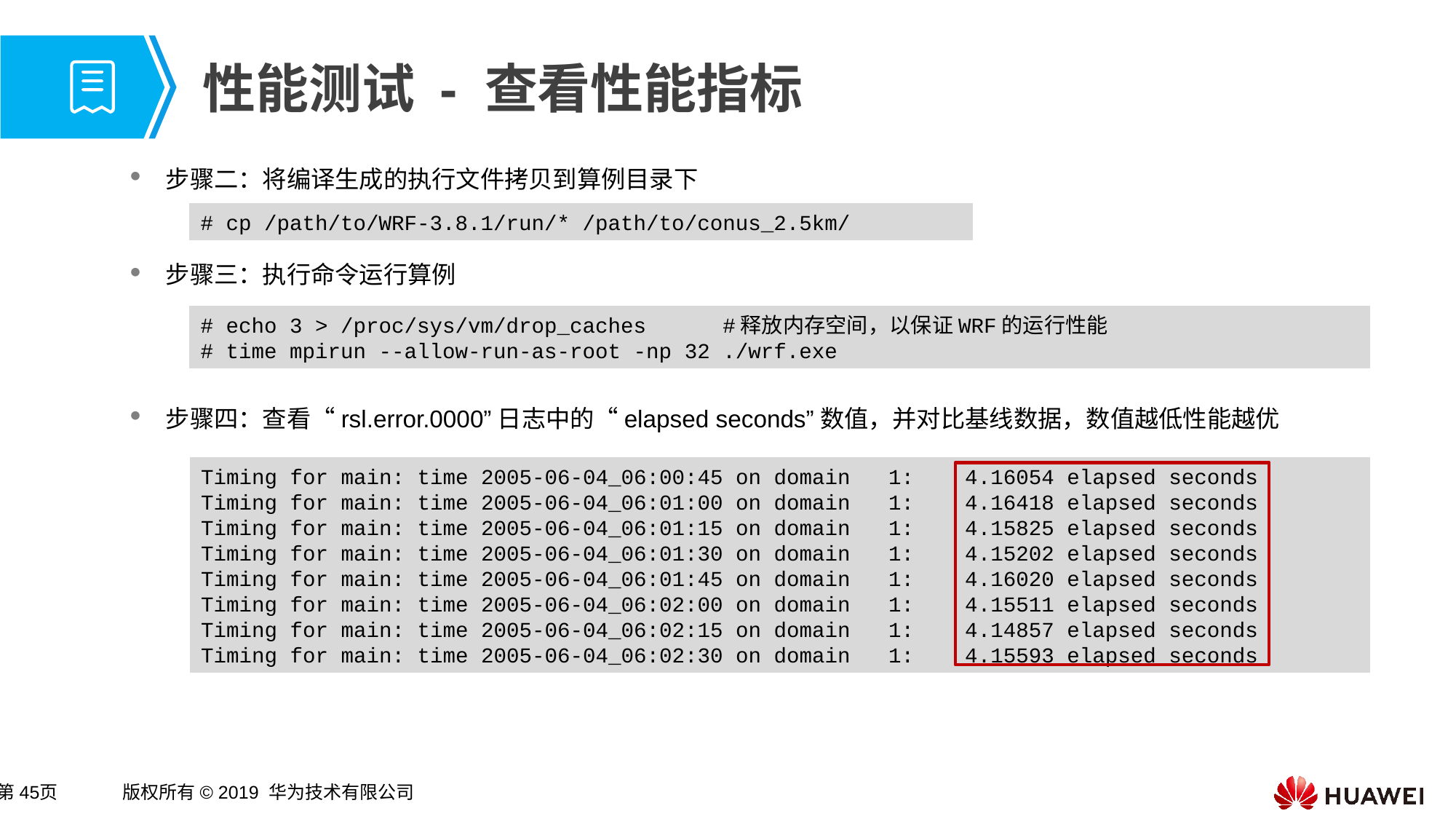

# 性能测试 - 查看性能指标
步骤二：将编译生成的执行文件拷贝到算例目录下

步骤三：执行命令运行算例

步骤四：查看“rsl.error.0000”日志中的“elapsed seconds”数值，并对比基线数据，数值越低性能越优

# cp /path/to/WRF-3.8.1/run/* /path/to/conus_2.5km/
# echo 3 > /proc/sys/vm/drop_caches      #释放内存空间，以保证WRF的运行性能
# time mpirun --allow-run-as-root -np 32 ./wrf.exe
Timing for main: time 2005-06-04_06:00:45 on domain   1:    4.16054 elapsed seconds
Timing for main: time 2005-06-04_06:01:00 on domain   1:    4.16418 elapsed seconds
Timing for main: time 2005-06-04_06:01:15 on domain   1:    4.15825 elapsed seconds
Timing for main: time 2005-06-04_06:01:30 on domain   1:    4.15202 elapsed seconds
Timing for main: time 2005-06-04_06:01:45 on domain   1:    4.16020 elapsed seconds
Timing for main: time 2005-06-04_06:02:00 on domain   1:    4.15511 elapsed seconds
Timing for main: time 2005-06-04_06:02:15 on domain   1:    4.14857 elapsed seconds
Timing for main: time 2005-06-04_06:02:30 on domain   1:    4.15593 elapsed seconds